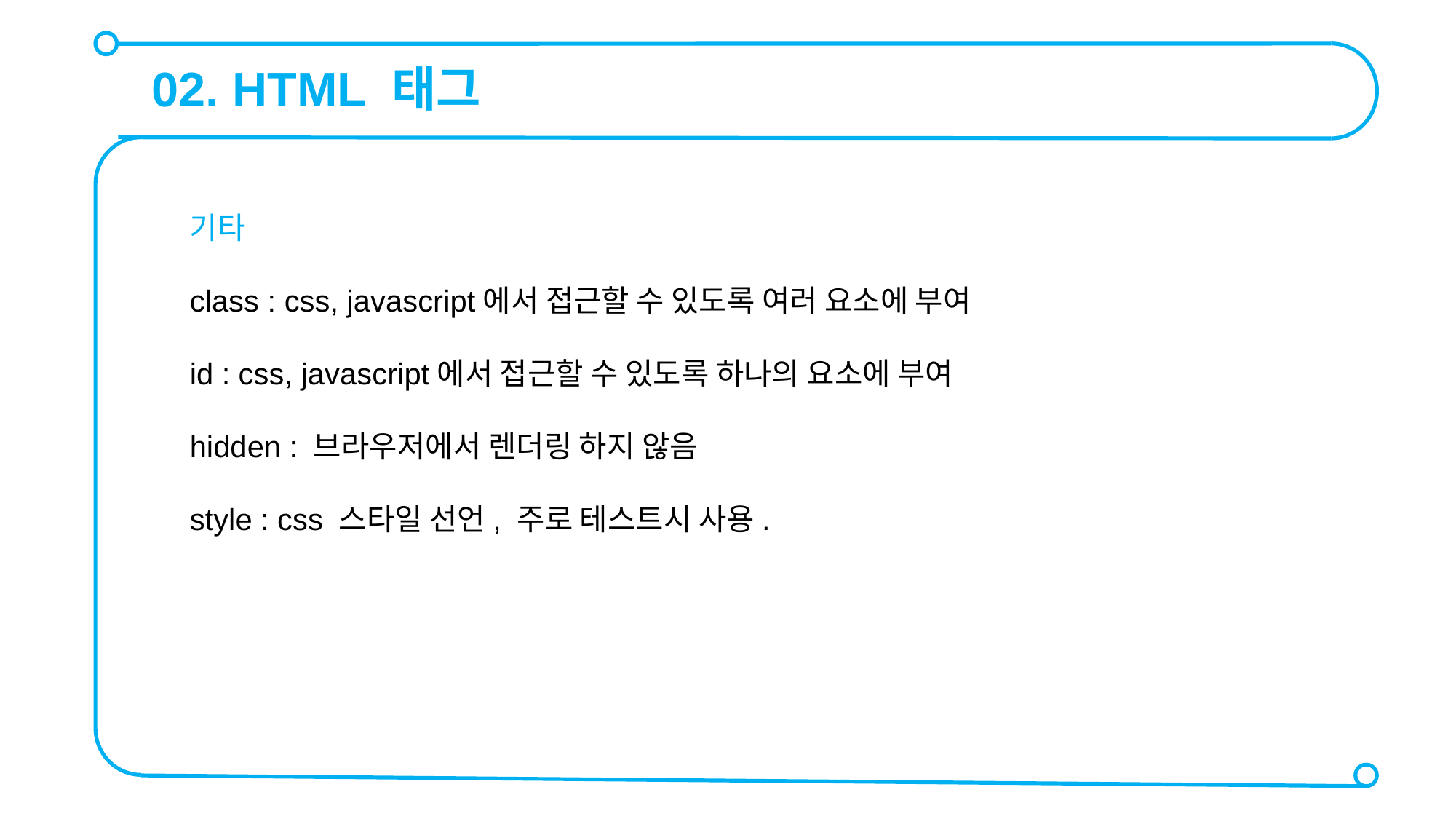

02. HTML 태그
기타

class : css, javascript에서 접근할 수 있도록 여러 요소에 부여

id : css, javascript에서 접근할 수 있도록 하나의 요소에 부여

hidden : 브라우저에서 렌더링 하지 않음

style : css 스타일 선언, 주로 테스트시 사용.